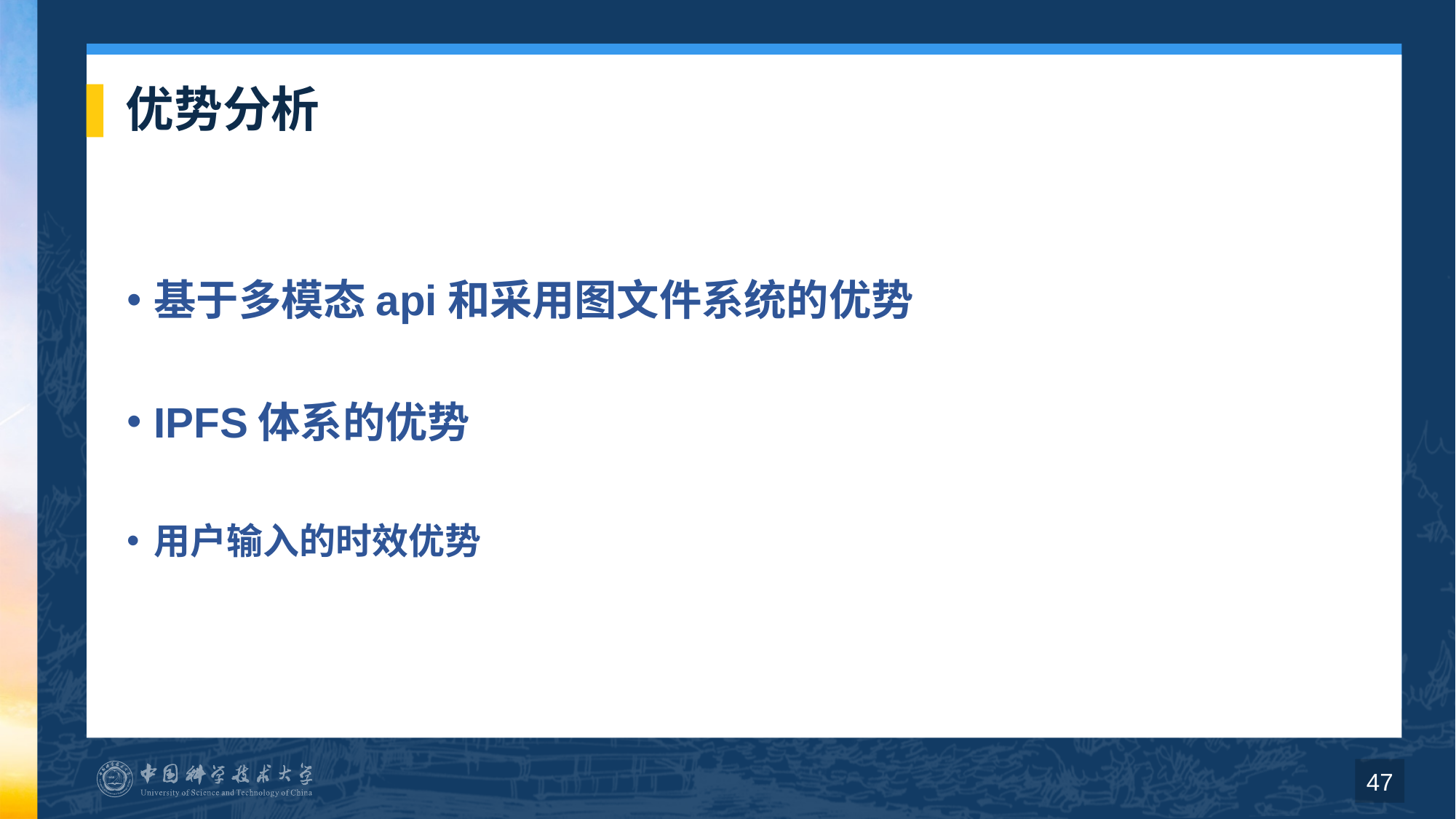

# 优势分析

基于多模态api和采用图文件系统的优势

IPFS体系的优势

用户输入的时效优势
47